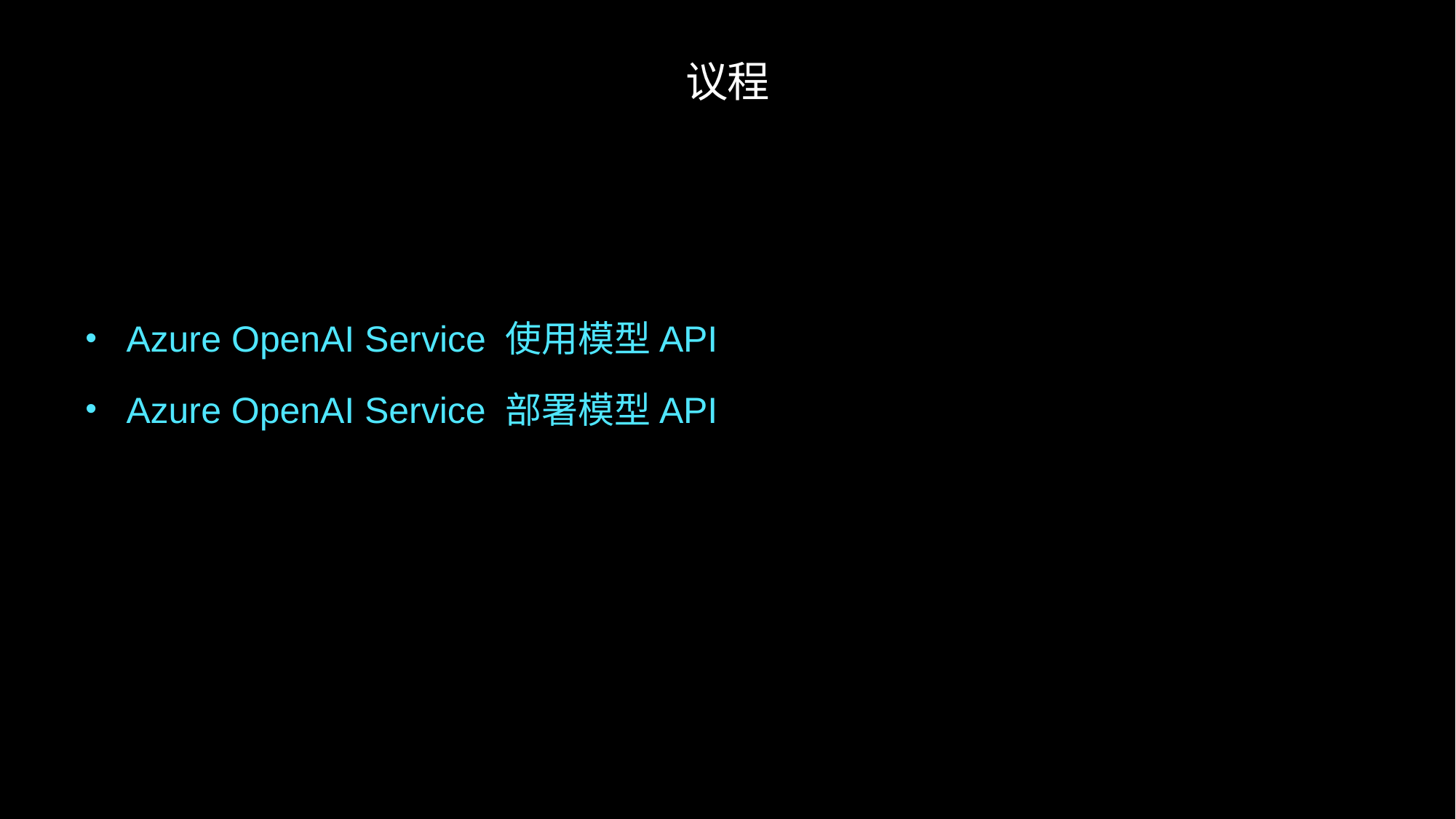

# 议程
Azure OpenAI Service 使用模型API
Azure OpenAI Service 部署模型API